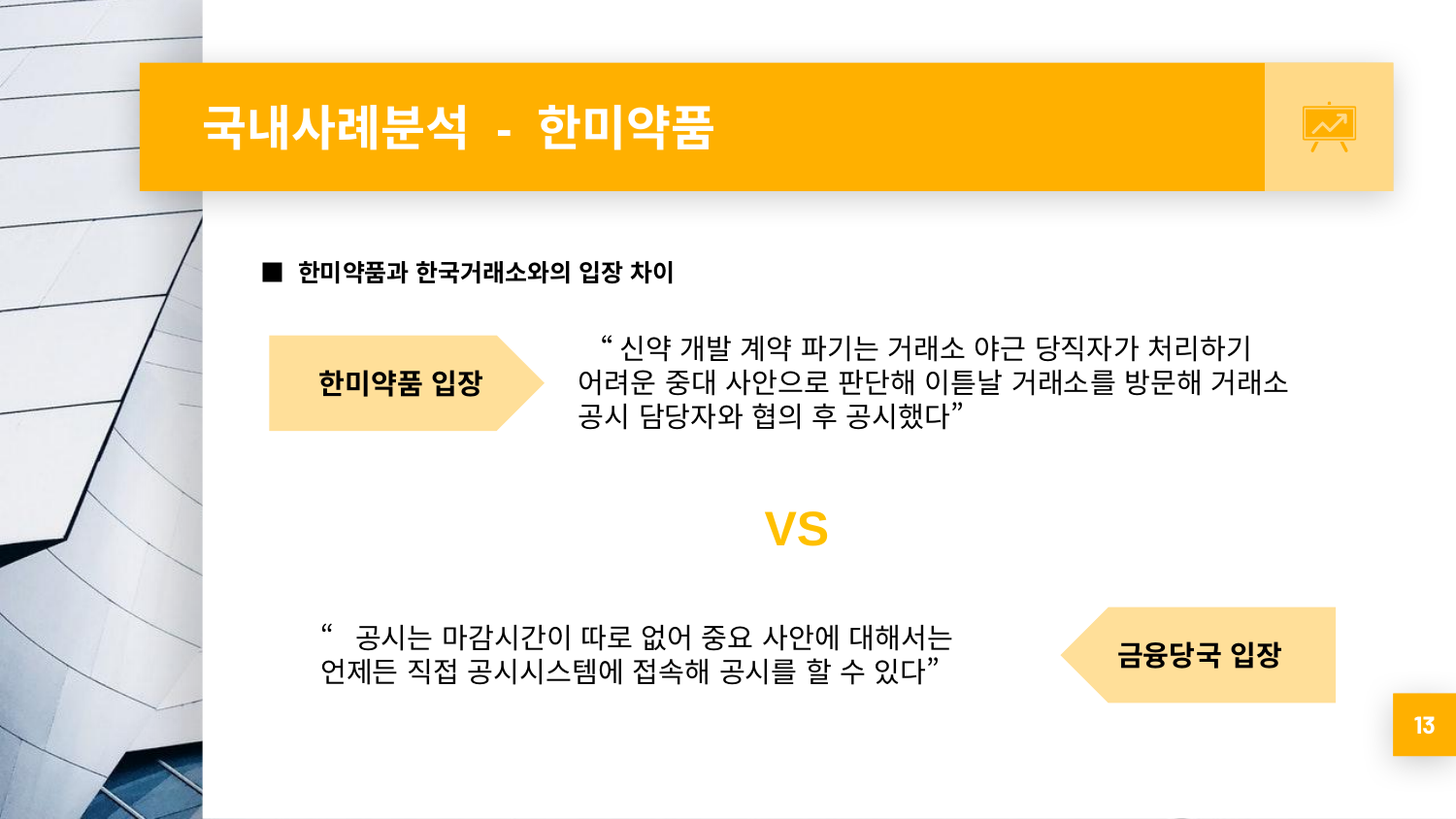

# 국내사례분석 - 한미약품

 ■ 한미약품과 한국거래소와의 입장 차이
 “신약 개발 계약 파기는 거래소 야근 당직자가 처리하기 어려운 중대 사안으로 판단해 이튿날 거래소를 방문해 거래소 공시 담당자와 협의 후 공시했다”

한미약품 입장
VS

금융당국 입장
“공시는 마감시간이 따로 없어 중요 사안에 대해서는 언제든 직접 공시시스템에 접속해 공시를 할 수 있다”
13